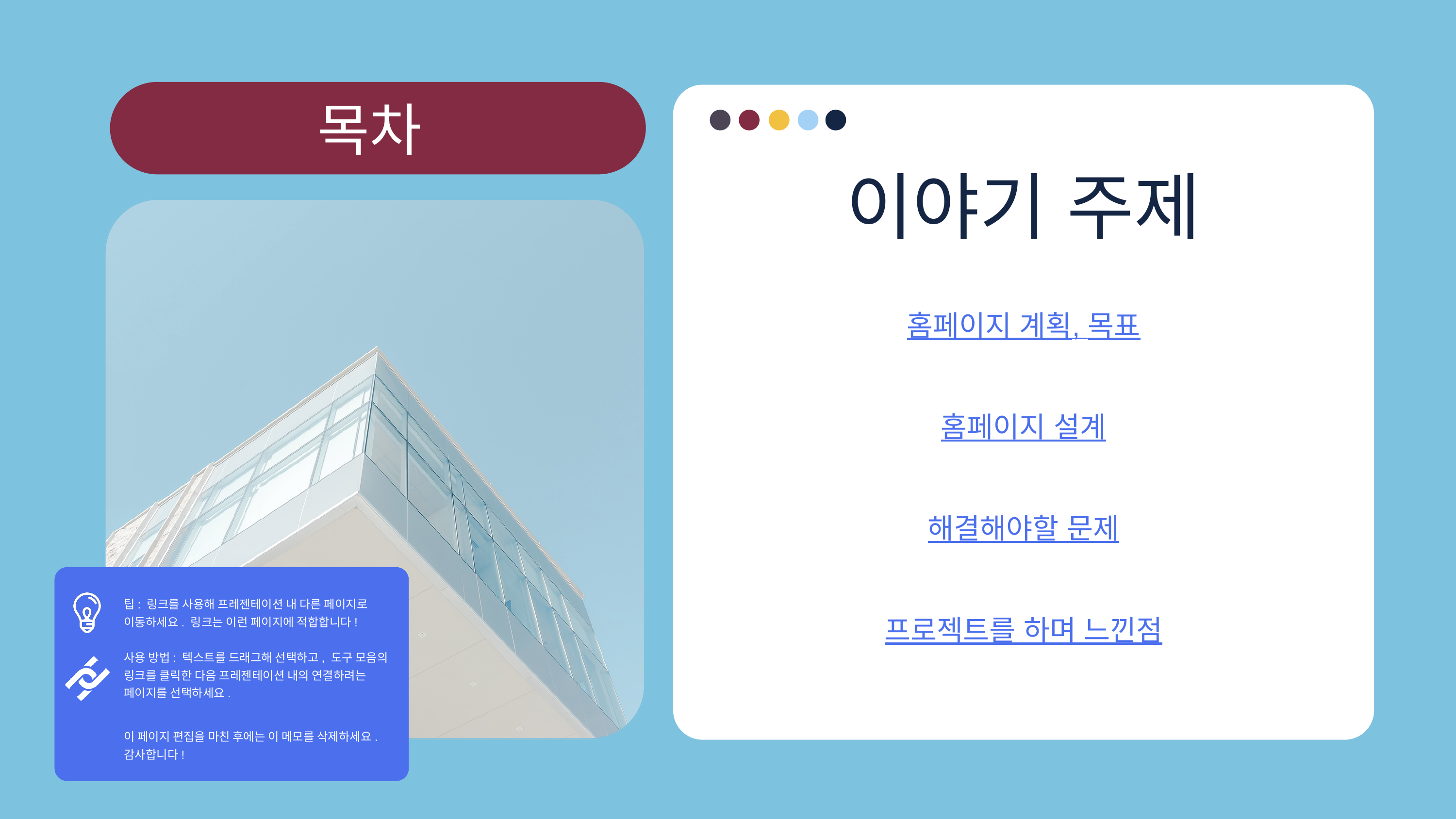

목차

이야기 주제

홈페이지 계획, 목표
홈페이지 설계
해결해야할 문제

팁: 링크를 사용해 프레젠테이션 내 다른 페이지로
이동하세요. 링크는 이런 페이지에 적합합니다!

사용 방법: 텍스트를 드래그해 선택하고, 도구 모음의
링크를 클릭한 다음 프레젠테이션 내의 연결하려는
페이지를 선택하세요.

이 페이지 편집을 마친 후에는 이 메모를 삭제하세요.
감사합니다!
프로젝트를 하며 느낀점